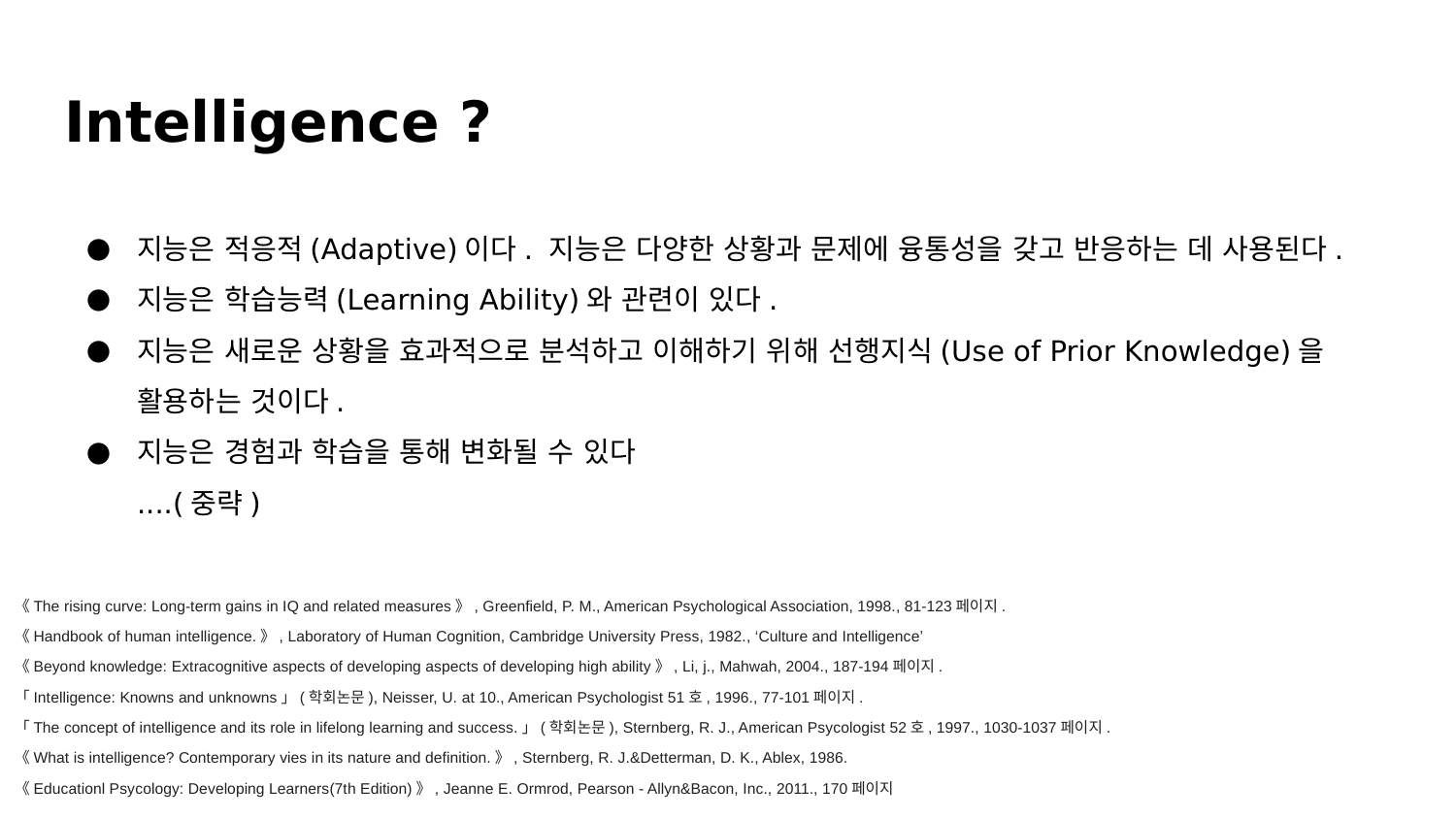

# Intelligence ?
지능은 적응적(Adaptive)이다. 지능은 다양한 상황과 문제에 융통성을 갖고 반응하는 데 사용된다.
지능은 학습능력(Learning Ability)와 관련이 있다.
지능은 새로운 상황을 효과적으로 분석하고 이해하기 위해 선행지식(Use of Prior Knowledge)을 활용하는 것이다.
지능은 경험과 학습을 통해 변화될 수 있다
....(중략)
《The rising curve: Long-term gains in IQ and related measures》, Greenfield, P. M., American Psychological Association, 1998., 81-123페이지.
《Handbook of human intelligence.》, Laboratory of Human Cognition, Cambridge University Press, 1982., ‘Culture and Intelligence’
《Beyond knowledge: Extracognitive aspects of developing aspects of developing high ability》, Li, j., Mahwah, 2004., 187-194페이지.
「Intelligence: Knowns and unknowns」(학회논문), Neisser, U. at 10., American Psychologist 51호, 1996., 77-101페이지.
「The concept of intelligence and its role in lifelong learning and success.」(학회논문), Sternberg, R. J., American Psycologist 52호, 1997., 1030-1037페이지.
《What is intelligence? Contemporary vies in its nature and definition.》, Sternberg, R. J.&Detterman, D. K., Ablex, 1986.
《Educationl Psycology: Developing Learners(7th Edition)》, Jeanne E. Ormrod, Pearson - Allyn&Bacon, Inc., 2011., 170페이지